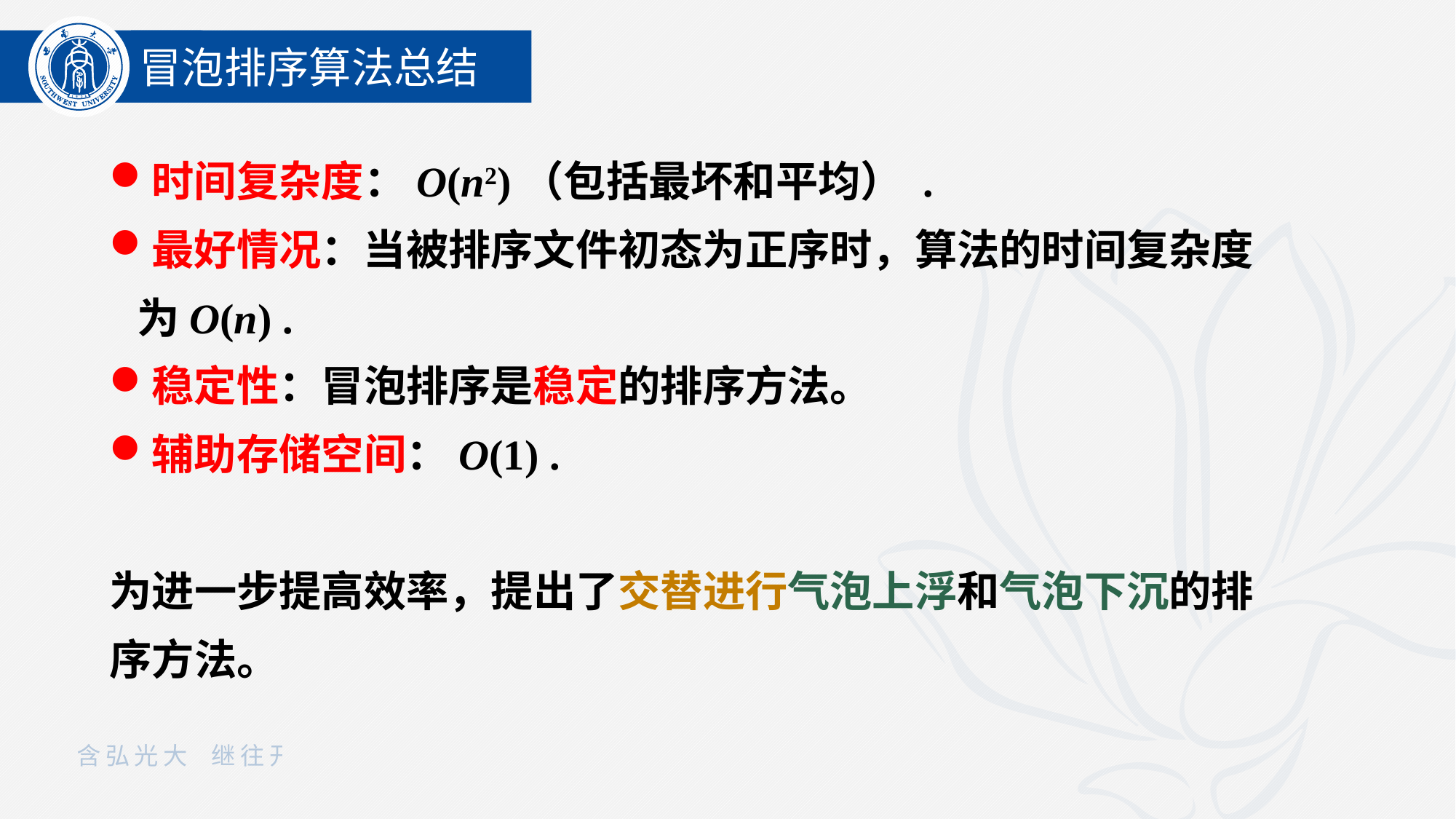

冒泡排序算法总结
时间复杂度：O(n2)（包括最坏和平均） .
最好情况：当被排序文件初态为正序时，算法的时间复杂度为O(n) .
稳定性：冒泡排序是稳定的排序方法。
辅助存储空间：O(1) .

为进一步提高效率，提出了交替进行气泡上浮和气泡下沉的排序方法。